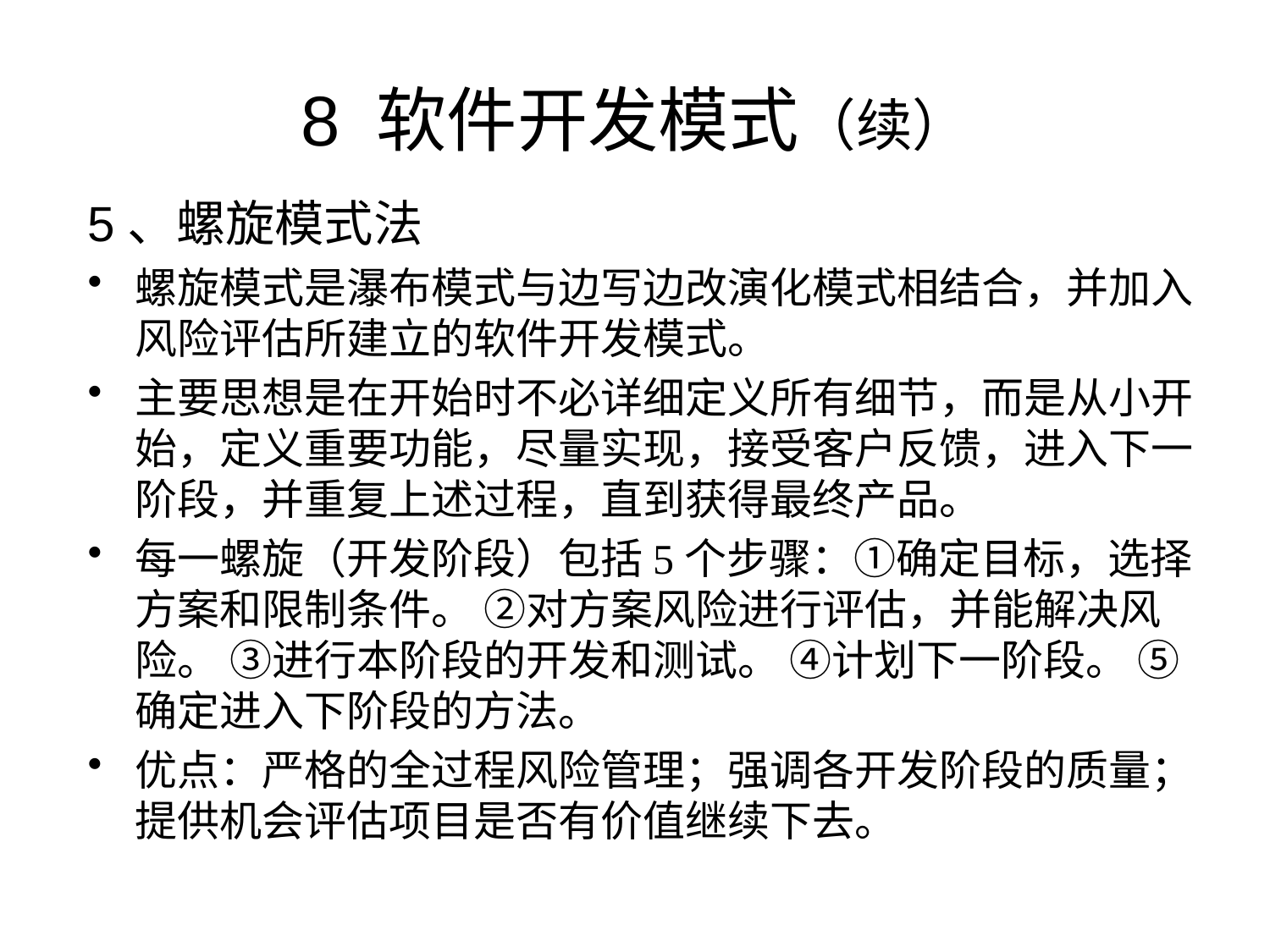

# 8 软件开发模式（续）
5、螺旋模式法
螺旋模式是瀑布模式与边写边改演化模式相结合，并加入风险评估所建立的软件开发模式。
主要思想是在开始时不必详细定义所有细节，而是从小开始，定义重要功能，尽量实现，接受客户反馈，进入下一阶段，并重复上述过程，直到获得最终产品。
每一螺旋（开发阶段）包括5个步骤：①确定目标，选择方案和限制条件。 ②对方案风险进行评估，并能解决风险。 ③进行本阶段的开发和测试。 ④计划下一阶段。 ⑤确定进入下阶段的方法。
优点：严格的全过程风险管理；强调各开发阶段的质量；提供机会评估项目是否有价值继续下去。